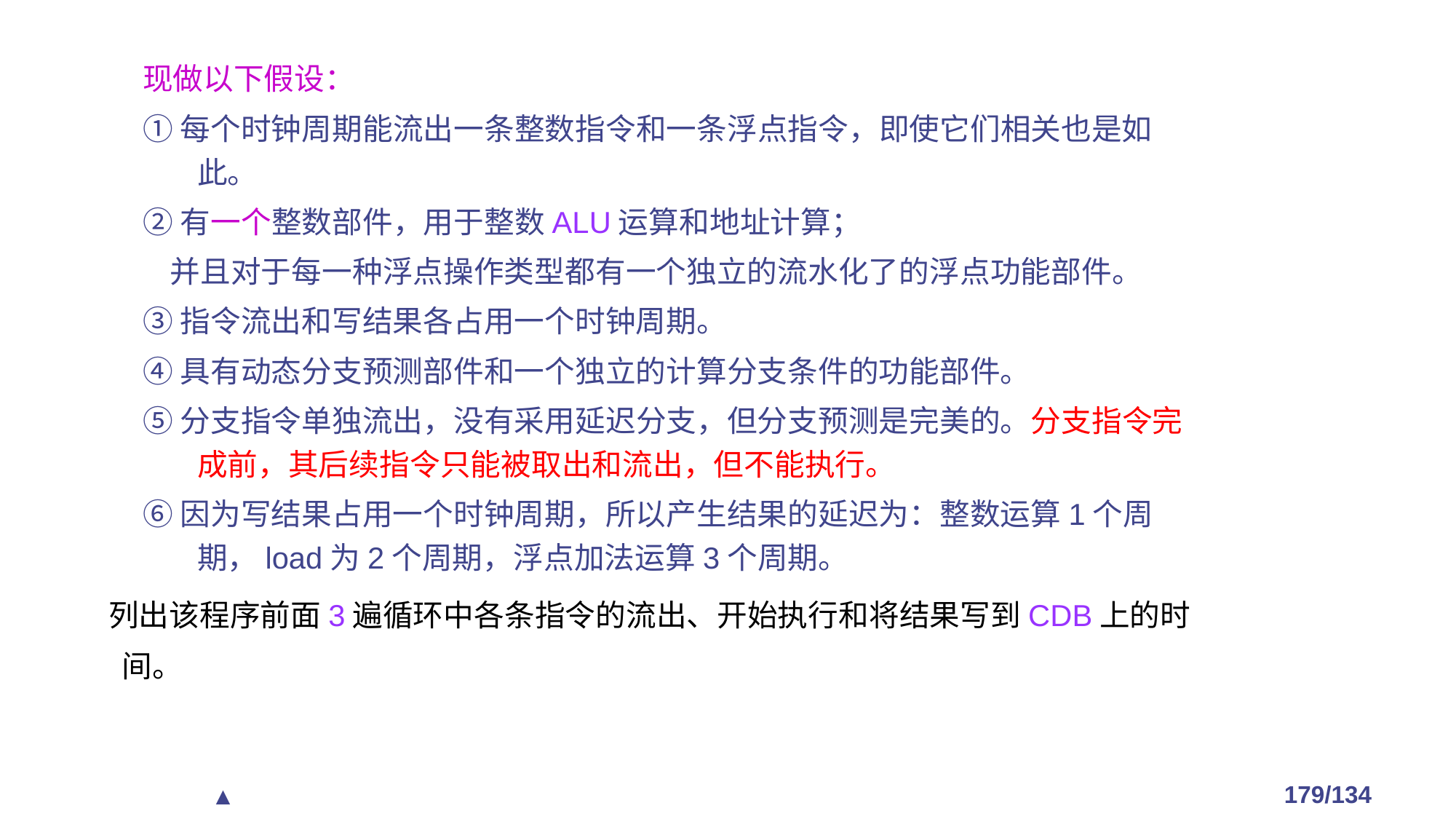

现做以下假设：
①每个时钟周期能流出一条整数指令和一条浮点指令，即使它们相关也是如此。
②有一个整数部件，用于整数ALU运算和地址计算；
   并且对于每一种浮点操作类型都有一个独立的流水化了的浮点功能部件。
③指令流出和写结果各占用一个时钟周期。
④具有动态分支预测部件和一个独立的计算分支条件的功能部件。
⑤分支指令单独流出，没有采用延迟分支，但分支预测是完美的。分支指令完成前，其后续指令只能被取出和流出，但不能执行。
⑥因为写结果占用一个时钟周期，所以产生结果的延迟为：整数运算1个周期，load为2个周期，浮点加法运算3个周期。
     列出该程序前面3遍循环中各条指令的流出、开始执行和将结果写到CDB上的时间。